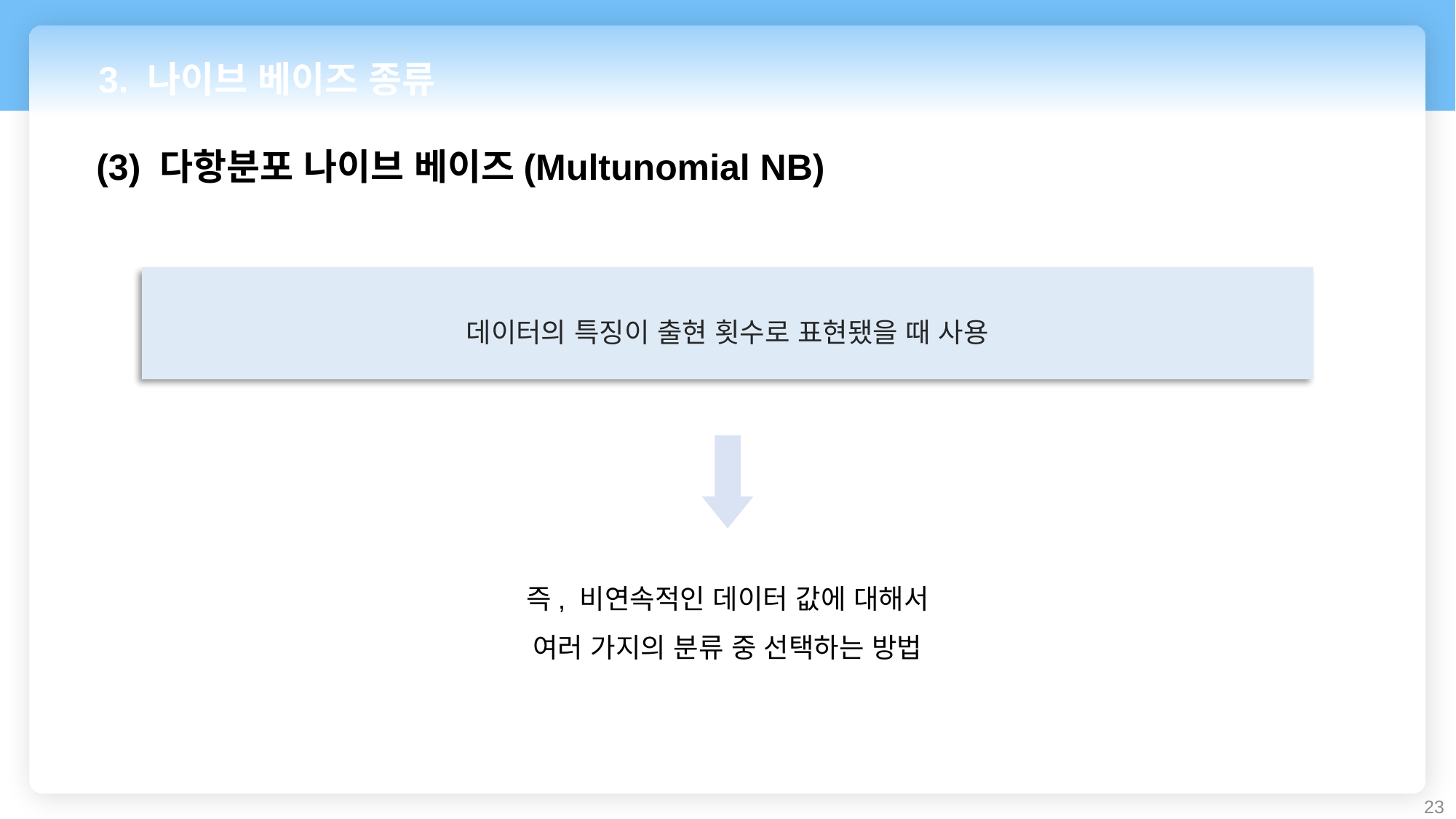

3. 나이브 베이즈 종류
(3) 다항분포 나이브 베이즈(Multunomial NB)
데이터의 특징이 출현 횟수로 표현됐을 때 사용

즉, 비연속적인 데이터 값에 대해서
여러 가지의 분류 중 선택하는 방법
23